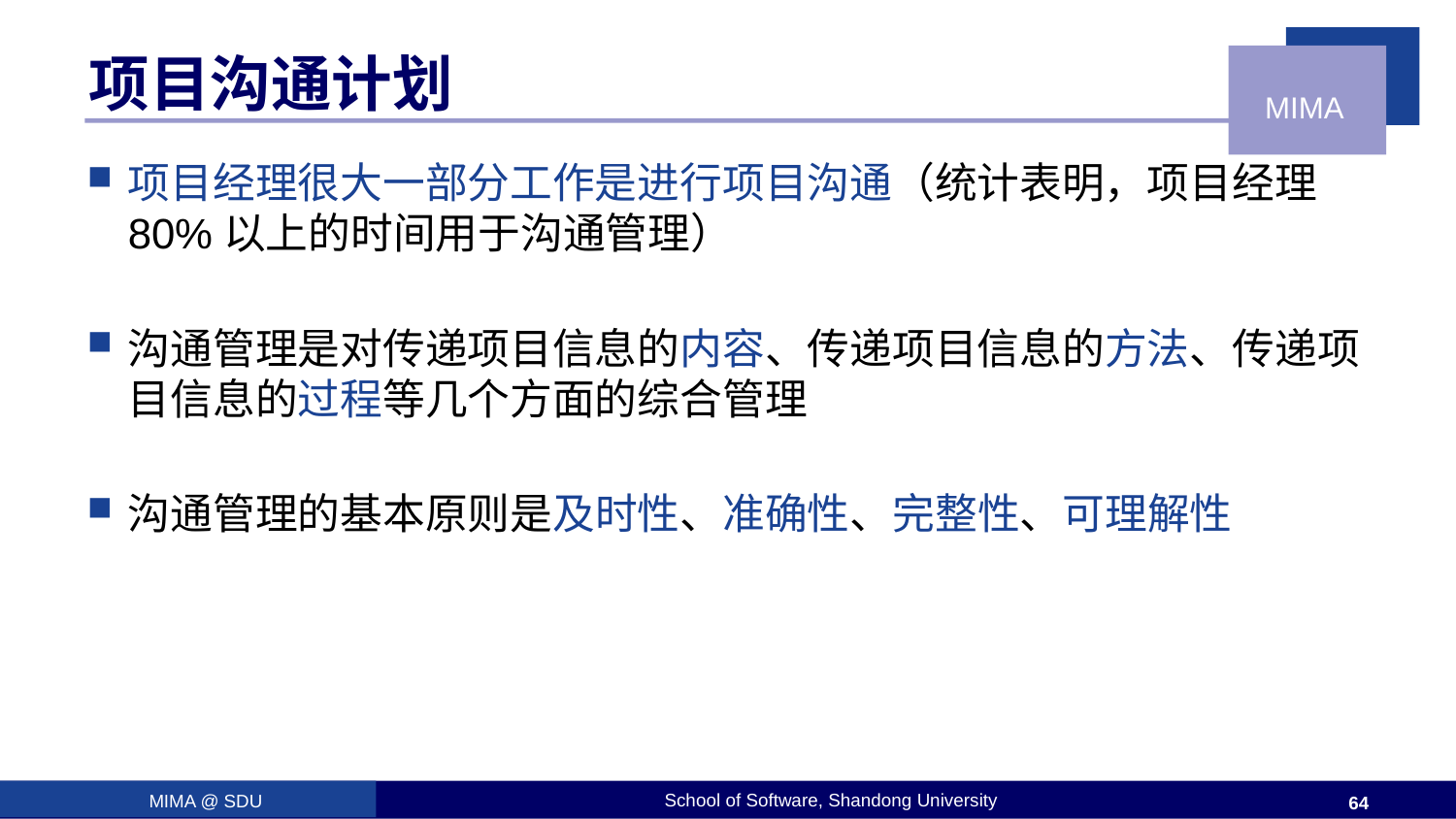

# 项目沟通计划
项目经理很大一部分工作是进行项目沟通（统计表明，项目经理80%以上的时间用于沟通管理）

沟通管理是对传递项目信息的内容、传递项目信息的方法、传递项目信息的过程等几个方面的综合管理

沟通管理的基本原则是及时性、准确性、完整性、可理解性